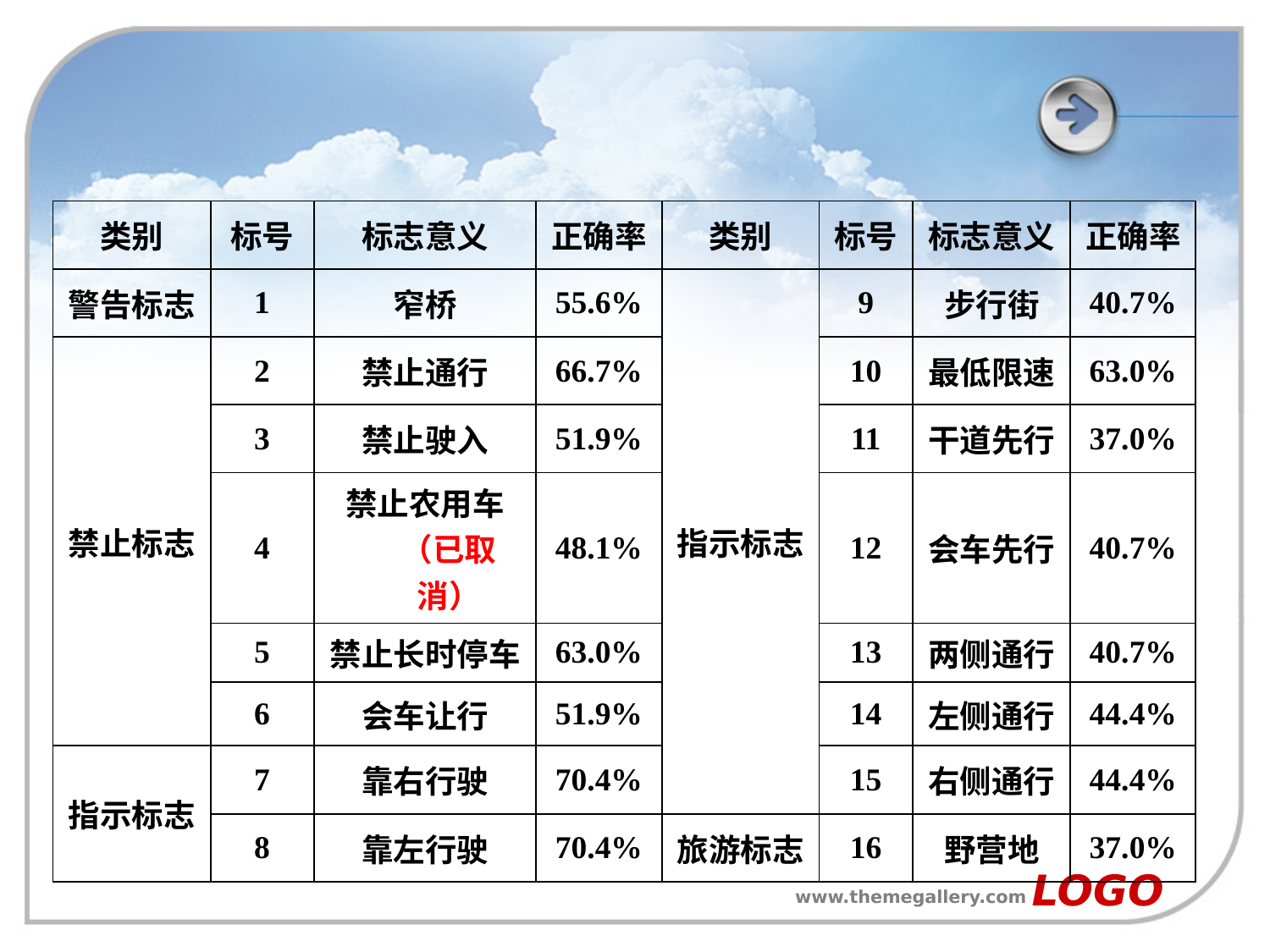

#
| 类别 | 标号 | 标志意义 | 正确率 | 类别 | 标号 | 标志意义 | 正确率 |
| --- | --- | --- | --- | --- | --- | --- | --- |
| 警告标志 | 1 | 窄桥 | 55.6% | 指示标志 | 9 | 步行街 | 40.7% |
| 禁止标志 | 2 | 禁止通行 | 66.7% |  | 10 | 最低限速 | 63.0% |
|  | 3 | 禁止驶入 | 51.9% |  | 11 | 干道先行 | 37.0% |
|  | 4 | 禁止农用车（已取消） | 48.1% |  | 12 | 会车先行 | 40.7% |
|  | 5 | 禁止长时停车 | 63.0% |  | 13 | 两侧通行 | 40.7% |
|  | 6 | 会车让行 | 51.9% |  | 14 | 左侧通行 | 44.4% |
| 指示标志 | 7 | 靠右行驶 | 70.4% |  | 15 | 右侧通行 | 44.4% |
|  | 8 | 靠左行驶 | 70.4% | 旅游标志 | 16 | 野营地 | 37.0% |
LOGO
www.themegallery.com